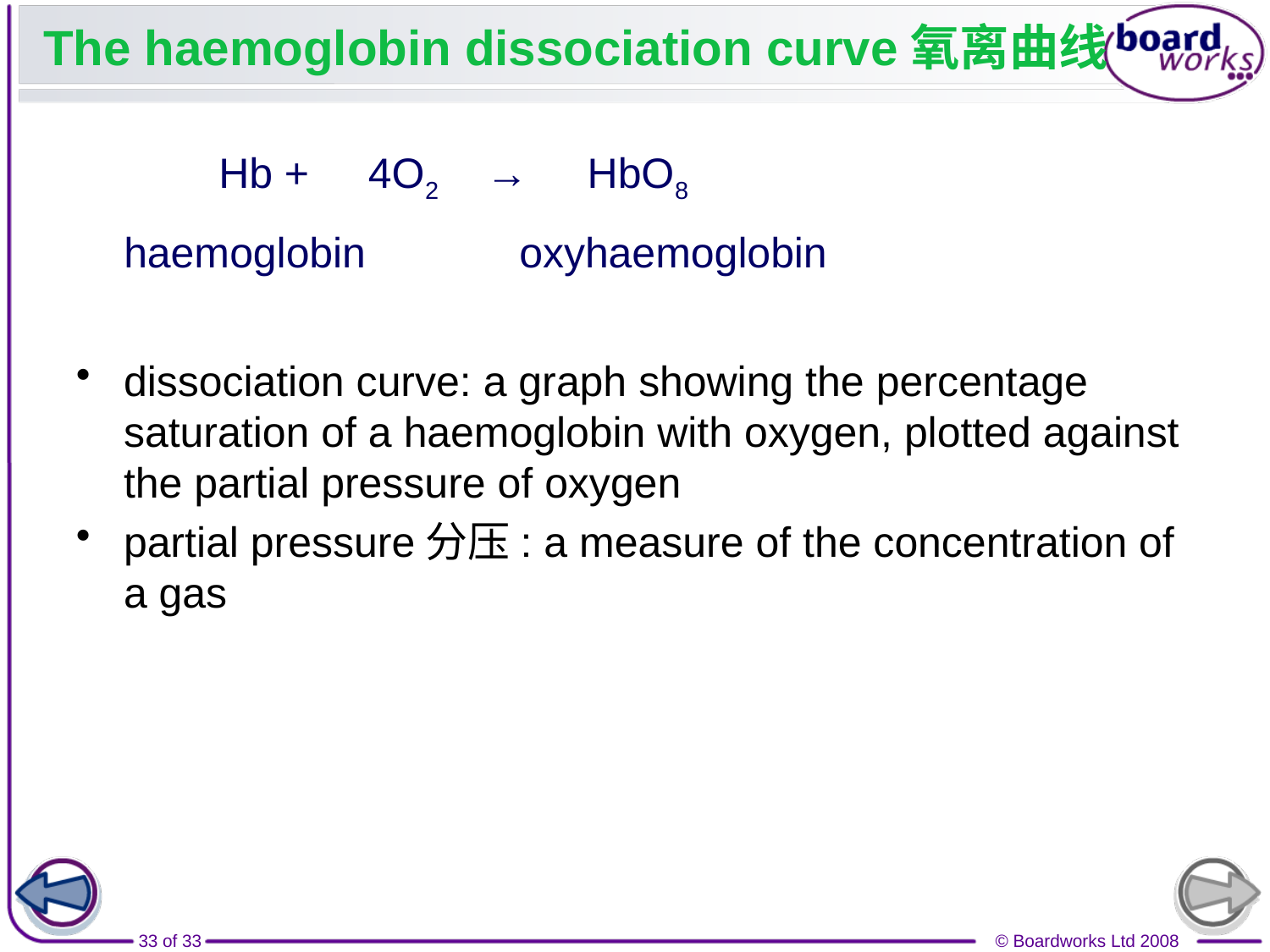

# The haemoglobin dissociation curve氧离曲线
        Hb +     4O2    →     HbO8
haemoglobin             oxyhaemoglobin
dissociation curve: a graph showing the percentage saturation of a haemoglobin with oxygen, plotted against the partial pressure of oxygen
partial pressure分压: a measure of the concentration of a gas